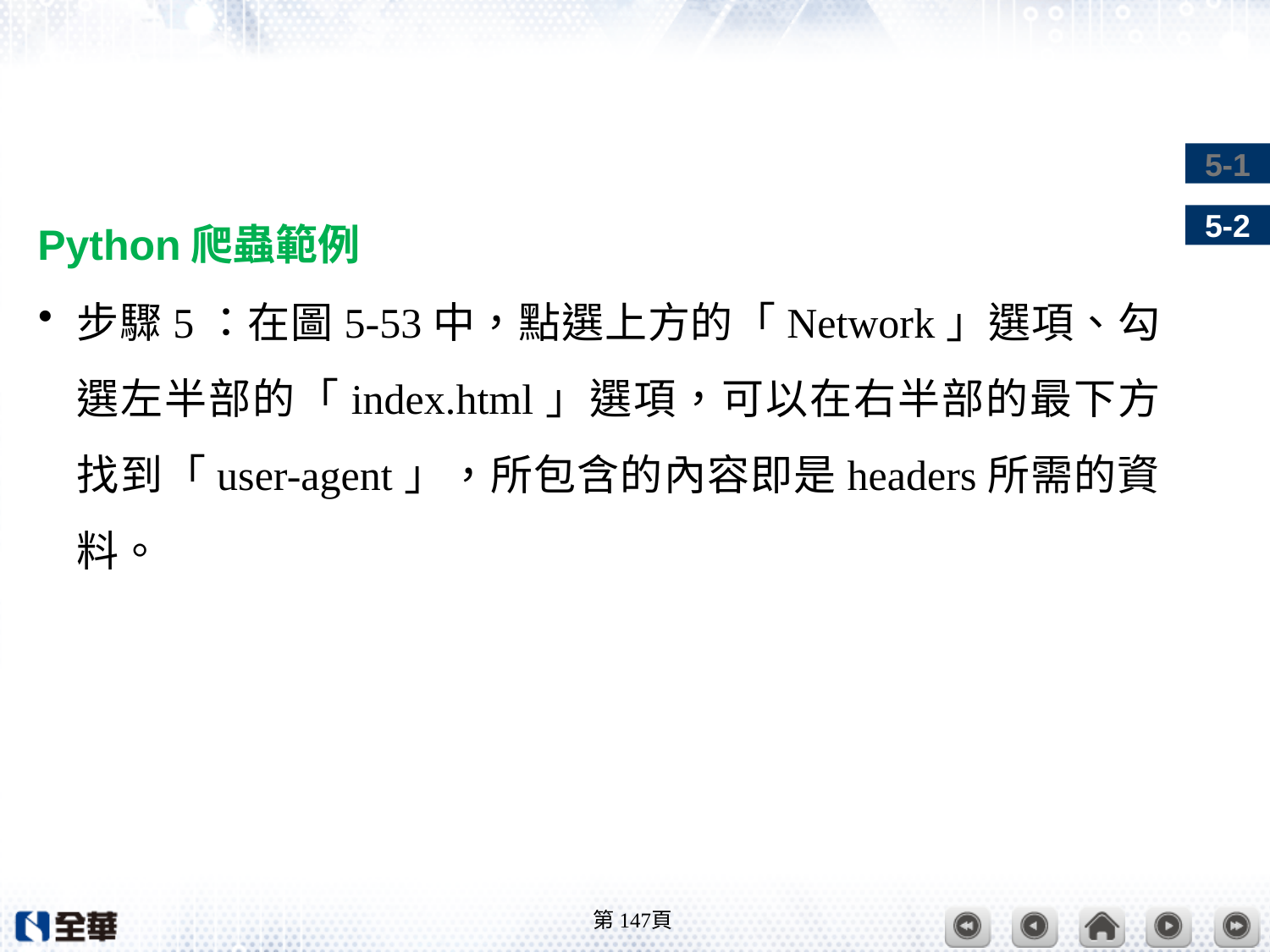

#
Python爬蟲範例
步驟5：在圖5-53中，點選上方的「Network」選項、勾選左半部的「index.html」選項，可以在右半部的最下方找到「user-agent」，所包含的內容即是headers所需的資料。